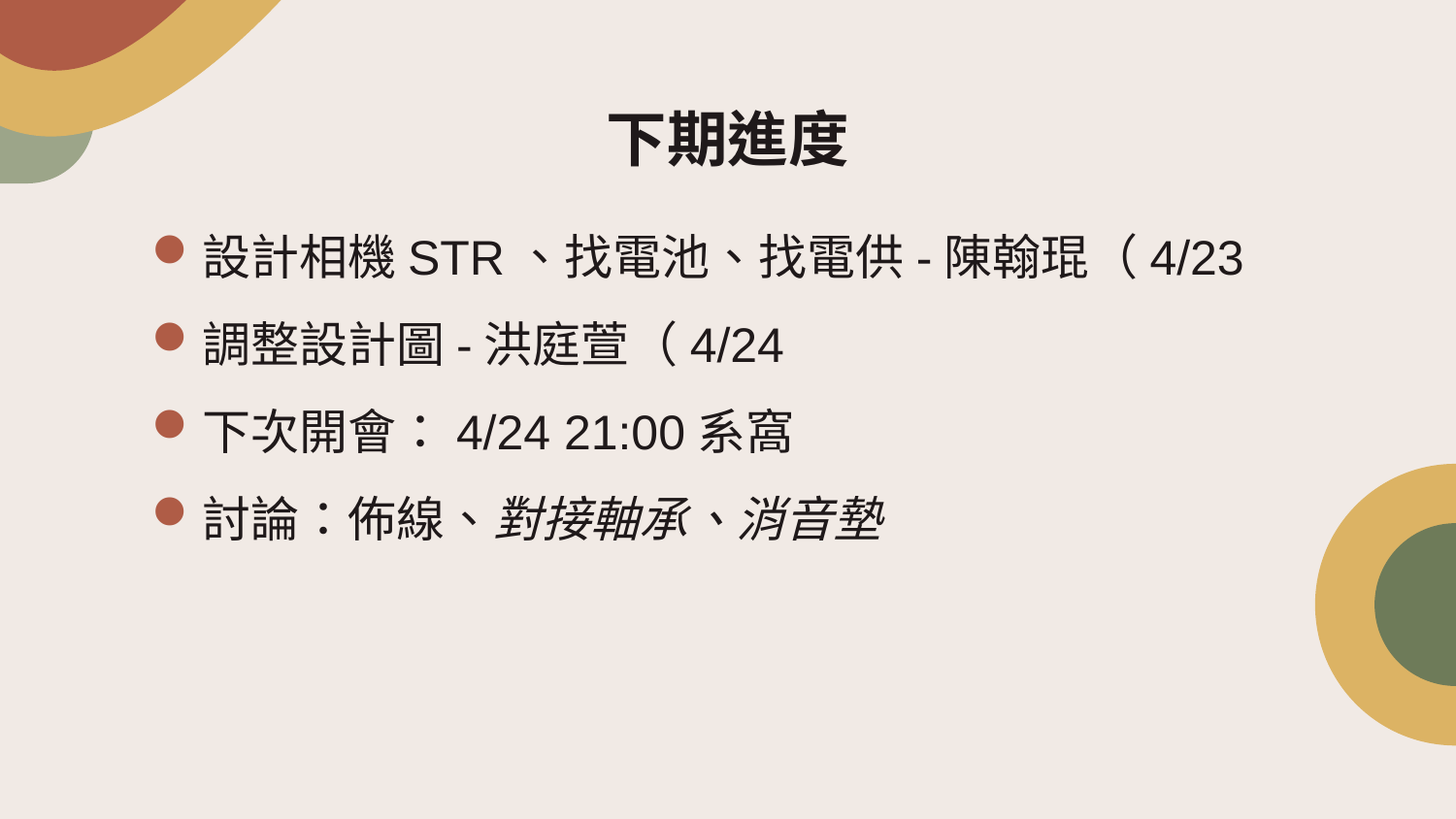

# 下期進度
設計相機STR、找電池、找電供-陳翰琨（4/23
調整設計圖-洪庭萱（4/24
下次開會：4/24 21:00系窩
討論：佈線、對接軸承、消音墊